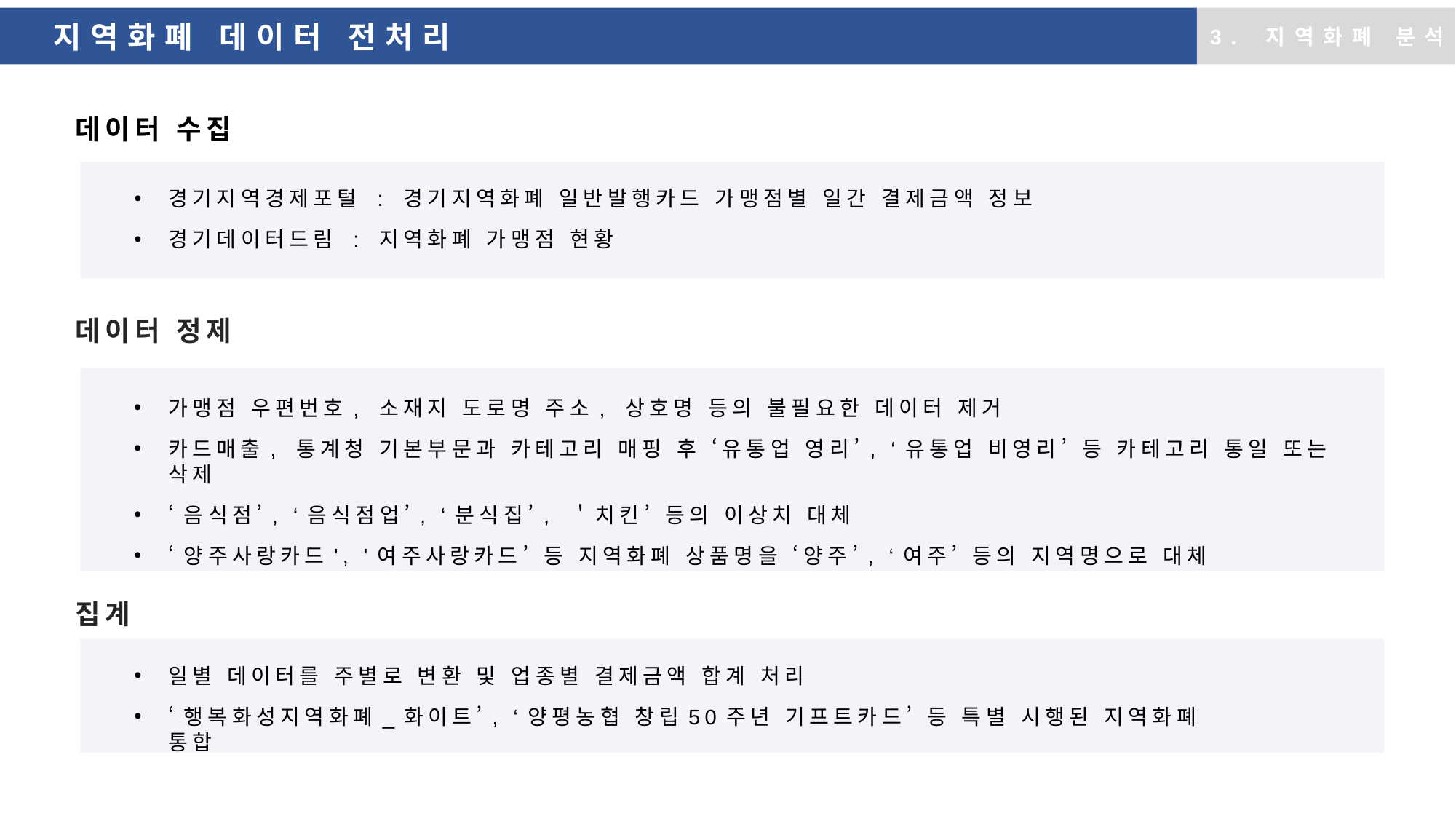

지역화폐 데이터 전처리
3. 지역화폐 분석
데이터 수집

경기지역경제포털 : 경기지역화폐 일반발행카드 가맹점별 일간 결제금액 정보
경기데이터드림 : 지역화폐 가맹점 현황
데이터 정제

가맹점 우편번호, 소재지 도로명 주소, 상호명 등의 불필요한 데이터 제거
카드매출, 통계청 기본부문과 카테고리 매핑 후 ‘유통업 영리’, ‘유통업 비영리’ 등 카테고리 통일 또는 삭제
‘음식점’, ‘음식점업’, ‘분식집’, ＇치킨’ 등의 이상치 대체
‘양주사랑카드', '여주사랑카드’ 등 지역화폐 상품명을 ‘양주’, ‘여주’ 등의 지역명으로 대체
집계

일별 데이터를 주별로 변환 및 업종별 결제금액 합계 처리
‘행복화성지역화폐_화이트’, ‘양평농협 창립50주년 기프트카드’ 등 특별 시행된 지역화폐 통합